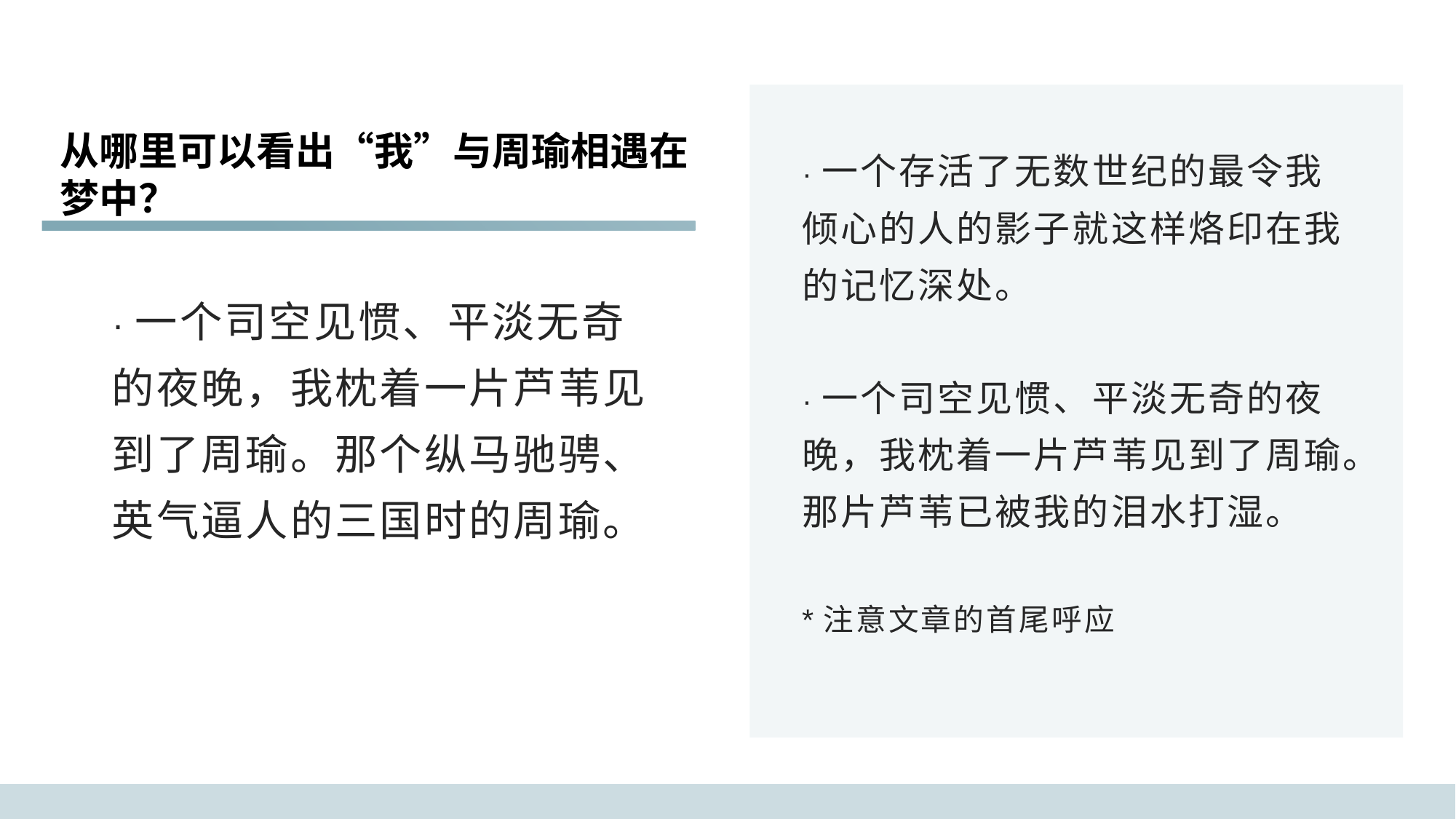

# 从哪里可以看出“我”与周瑜相遇在梦中？
·一个存活了无数世纪的最令我倾心的人的影子就这样烙印在我的记忆深处。

·一个司空见惯、平淡无奇的夜晚，我枕着一片芦苇见到了周瑜。那片芦苇已被我的泪水打湿。

*注意文章的首尾呼应
单击此处编辑副标题
·一个司空见惯、平淡无奇的夜晚，我枕着一片芦苇见到了周瑜。那个纵马驰骋、英气逼人的三国时的周瑜。